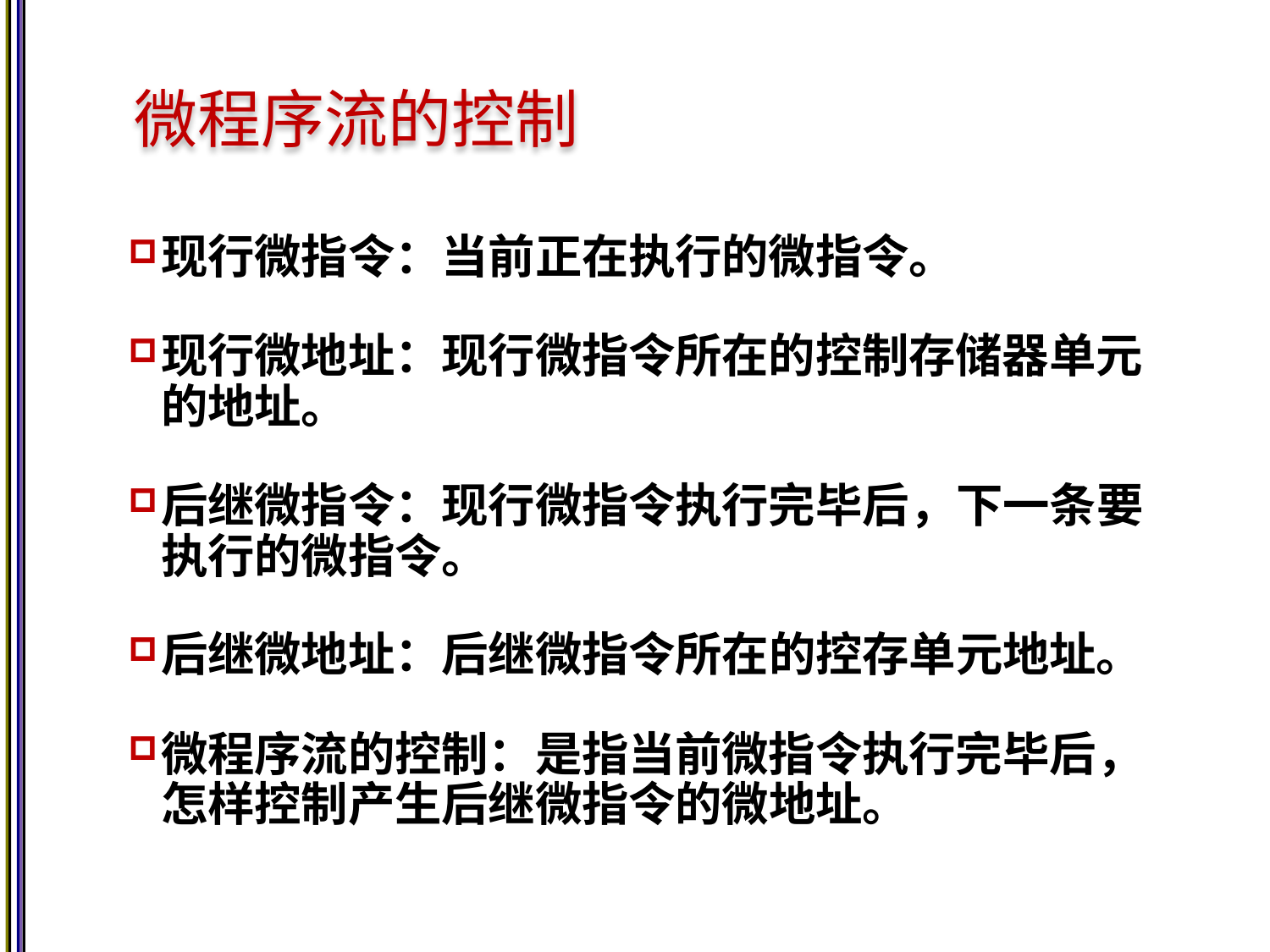

# 微程序流的控制
现行微指令：当前正在执行的微指令。
现行微地址：现行微指令所在的控制存储器单元的地址。
后继微指令：现行微指令执行完毕后，下一条要执行的微指令。
后继微地址：后继微指令所在的控存单元地址。
微程序流的控制：是指当前微指令执行完毕后，怎样控制产生后继微指令的微地址。
81